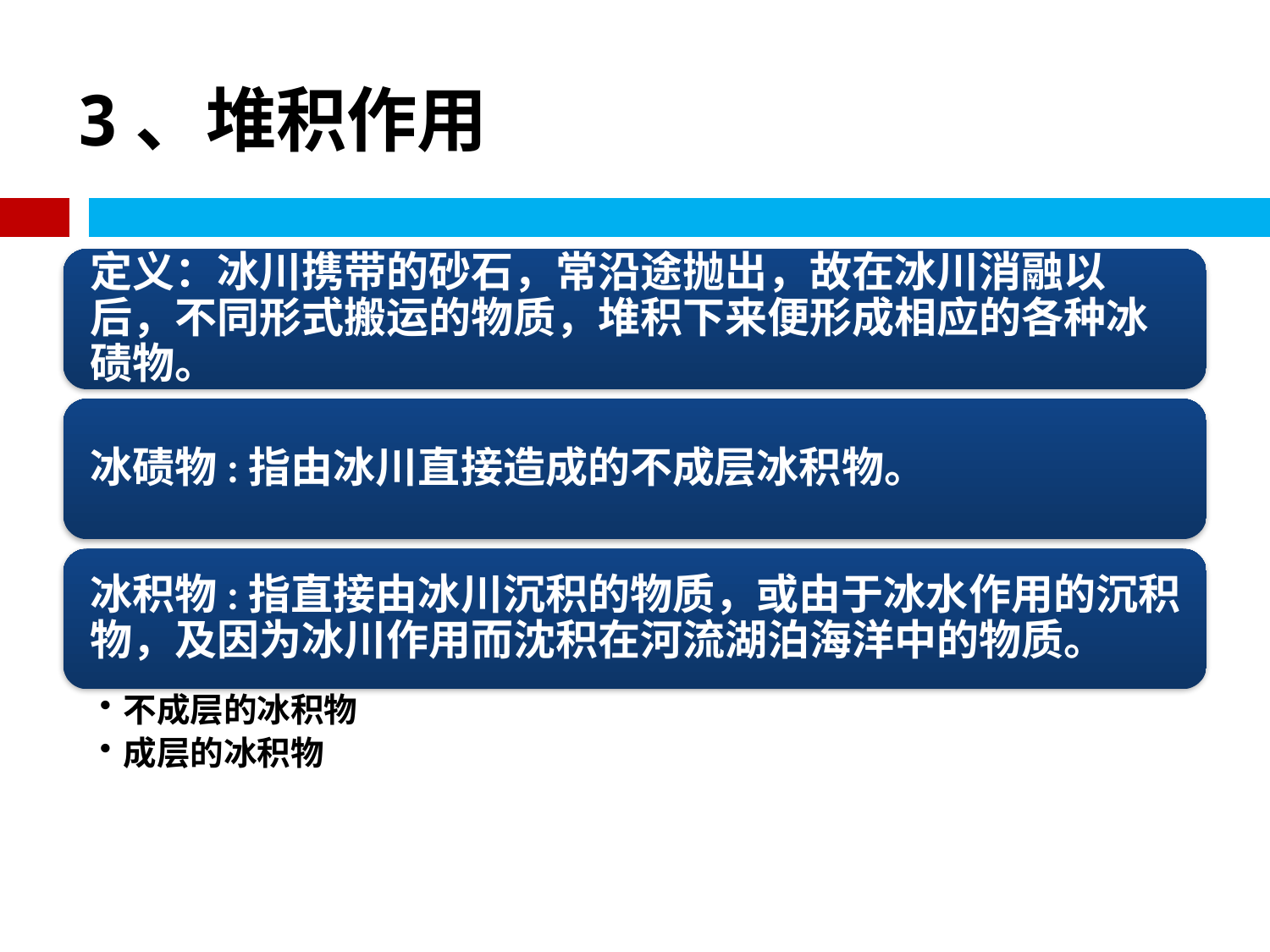

# 3、堆积作用
定义：冰川携带的砂石，常沿途抛出，故在冰川消融以后，不同形式搬运的物质，堆积下来便形成相应的各种冰碛物。
冰碛物:指由冰川直接造成的不成层冰积物。
冰积物:指直接由冰川沉积的物质，或由于冰水作用的沉积物，及因为冰川作用而沈积在河流湖泊海洋中的物质。
不成层的冰积物
成层的冰积物